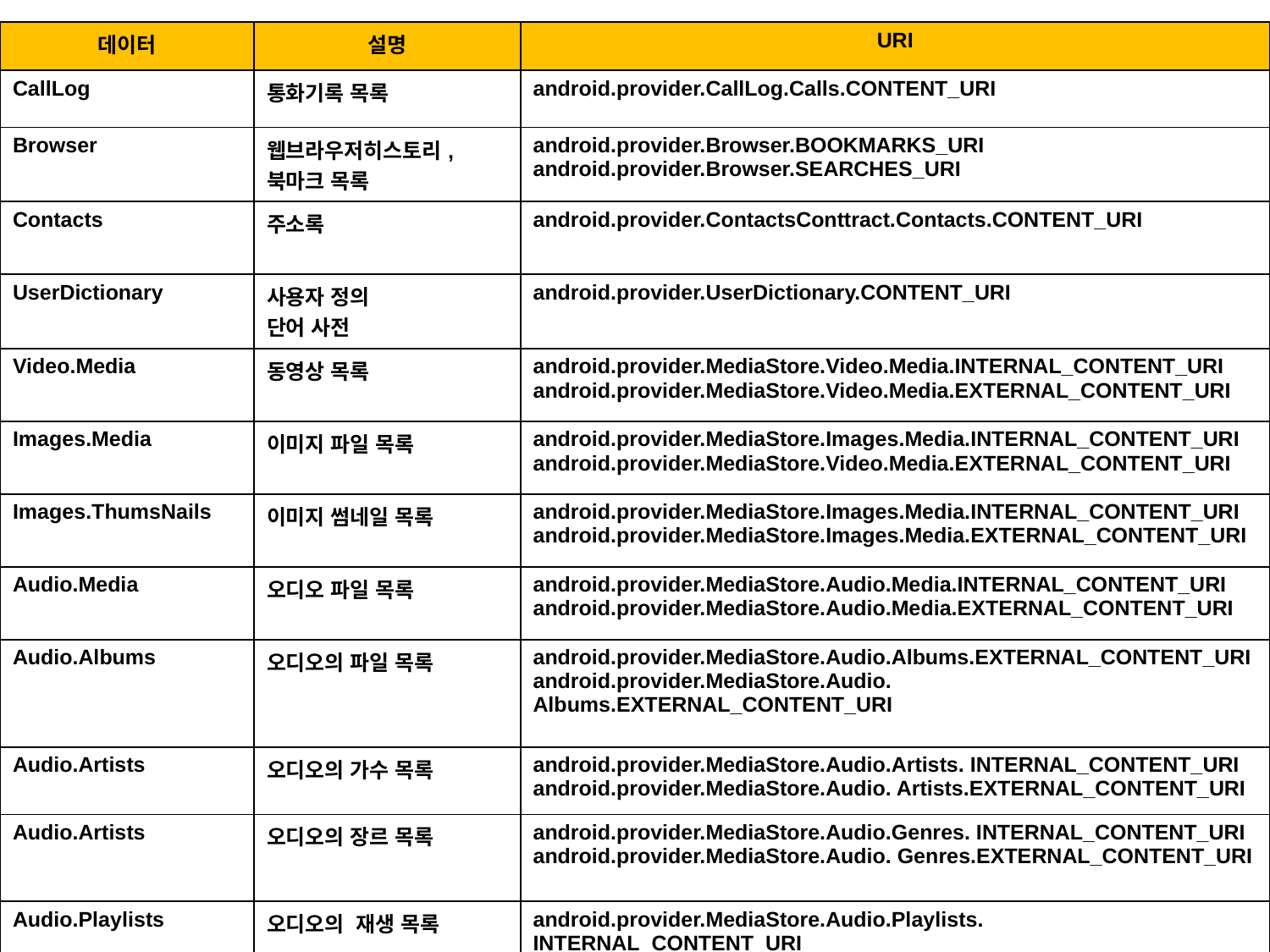

| 데이터 | 설명 | URI |
| --- | --- | --- |
| CallLog | 통화기록 목록 | android.provider.CallLog.Calls.CONTENT\_URI |
| Browser | 웹브라우저히스토리, 북마크 목록 | android.provider.Browser.BOOKMARKS\_URI android.provider.Browser.SEARCHES\_URI |
| Contacts | 주소록 | android.provider.ContactsConttract.Contacts.CONTENT\_URI |
| UserDictionary | 사용자 정의 단어 사전 | android.provider.UserDictionary.CONTENT\_URI |
| Video.Media | 동영상 목록 | android.provider.MediaStore.Video.Media.INTERNAL\_CONTENT\_URI android.provider.MediaStore.Video.Media.EXTERNAL\_CONTENT\_URI |
| Images.Media | 이미지 파일 목록 | android.provider.MediaStore.Images.Media.INTERNAL\_CONTENT\_URI android.provider.MediaStore.Video.Media.EXTERNAL\_CONTENT\_URI |
| Images.ThumsNails | 이미지 썸네일 목록 | android.provider.MediaStore.Images.Media.INTERNAL\_CONTENT\_URI android.provider.MediaStore.Images.Media.EXTERNAL\_CONTENT\_URI |
| Audio.Media | 오디오 파일 목록 | android.provider.MediaStore.Audio.Media.INTERNAL\_CONTENT\_URI android.provider.MediaStore.Audio.Media.EXTERNAL\_CONTENT\_URI |
| Audio.Albums | 오디오의 파일 목록 | android.provider.MediaStore.Audio.Albums.EXTERNAL\_CONTENT\_URI android.provider.MediaStore.Audio. Albums.EXTERNAL\_CONTENT\_URI |
| Audio.Artists | 오디오의 가수 목록 | android.provider.MediaStore.Audio.Artists. INTERNAL\_CONTENT\_URI android.provider.MediaStore.Audio. Artists.EXTERNAL\_CONTENT\_URI |
| Audio.Artists | 오디오의 장르 목록 | android.provider.MediaStore.Audio.Genres. INTERNAL\_CONTENT\_URI android.provider.MediaStore.Audio. Genres.EXTERNAL\_CONTENT\_URI |
| Audio.Playlists | 오디오의 재생 목록 | android.provider.MediaStore.Audio.Playlists. INTERNAL\_CONTENT\_URI android.provider.MediaStore.Audio..Playlists.EXTERNAL\_CONTENT\_URI |